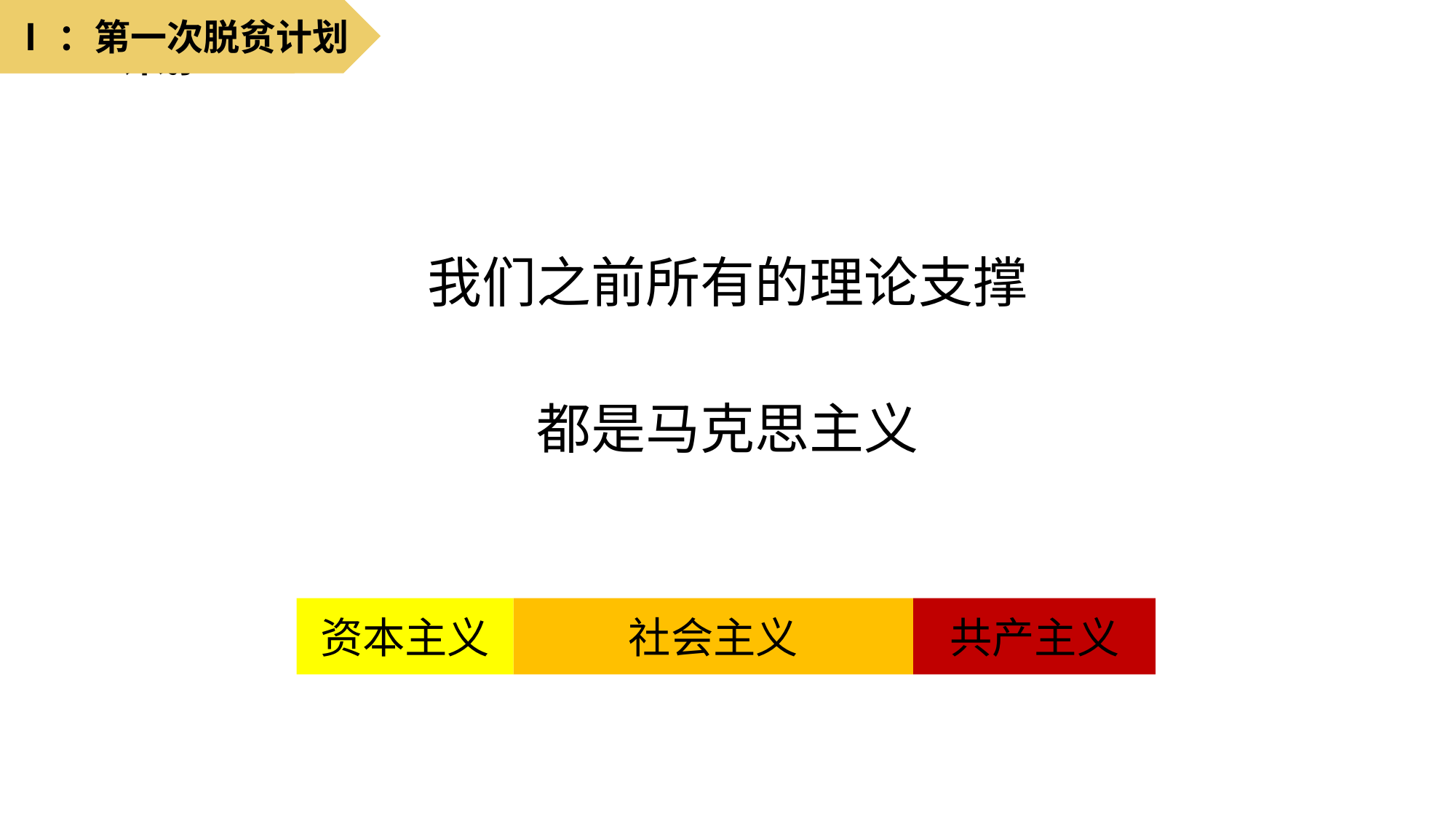

Ⅰ：第一次脱贫计划
Ⅰ：第一次脱贫计划
我们之前所有的理论支撑
都是马克思主义
资本主义
社会主义
共产主义